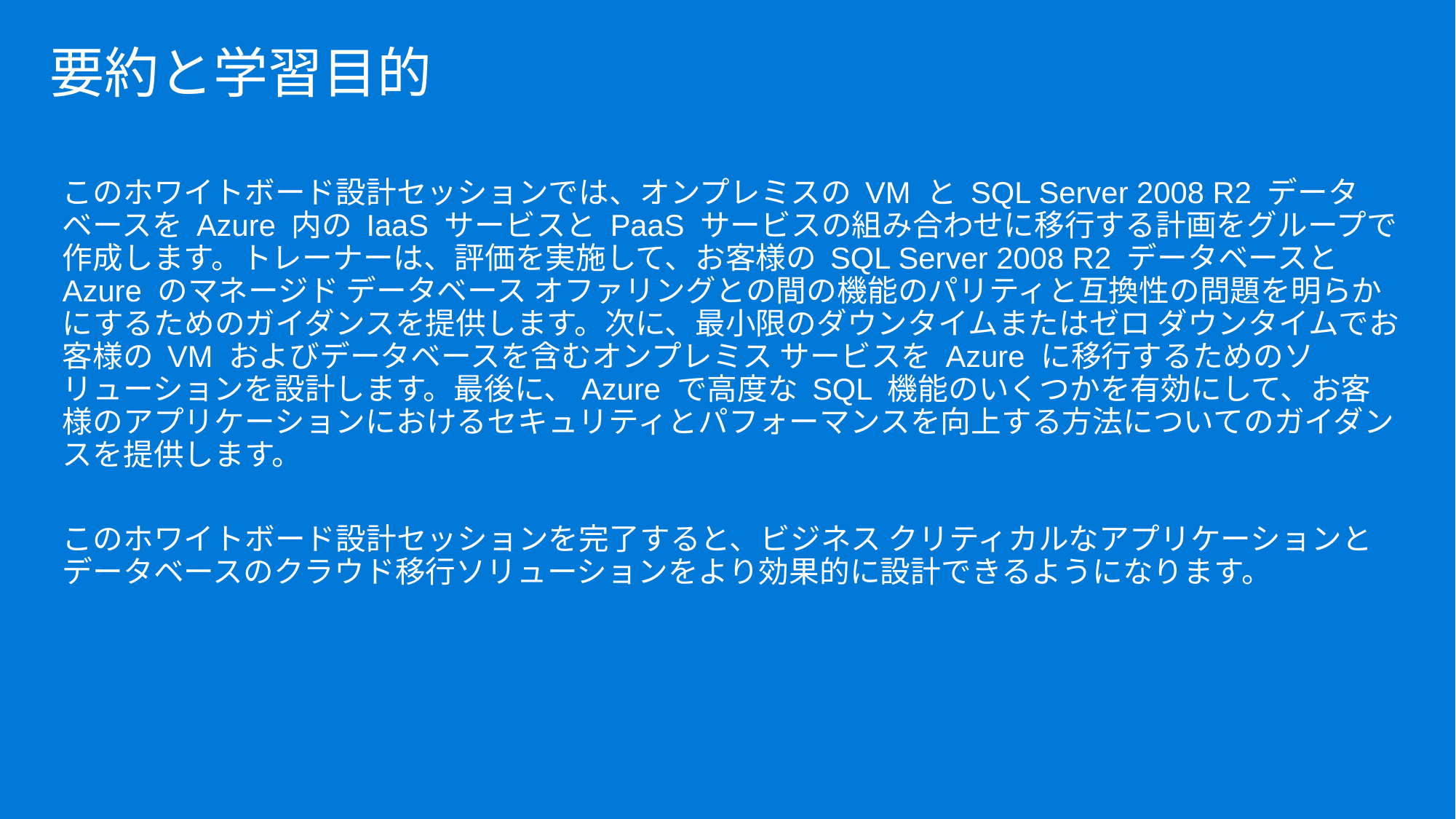

# 要約と学習目的
このホワイトボード設計セッションでは、オンプレミスの VM と SQL Server 2008 R2 データベースを Azure 内の IaaS サービスと PaaS サービスの組み合わせに移行する計画をグループで作成します。トレーナーは、評価を実施して、お客様の SQL Server 2008 R2 データベースと Azure のマネージド データベース オファリングとの間の機能のパリティと互換性の問題を明らかにするためのガイダンスを提供します。次に、最小限のダウンタイムまたはゼロ ダウンタイムでお客様の VM およびデータベースを含むオンプレミス サービスを Azure に移行するためのソリューションを設計します。最後に、Azure で高度な SQL 機能のいくつかを有効にして、お客様のアプリケーションにおけるセキュリティとパフォーマンスを向上する方法についてのガイダンスを提供します。

このホワイトボード設計セッションを完了すると、ビジネス クリティカルなアプリケーションとデータベースのクラウド移行ソリューションをより効果的に設計できるようになります。